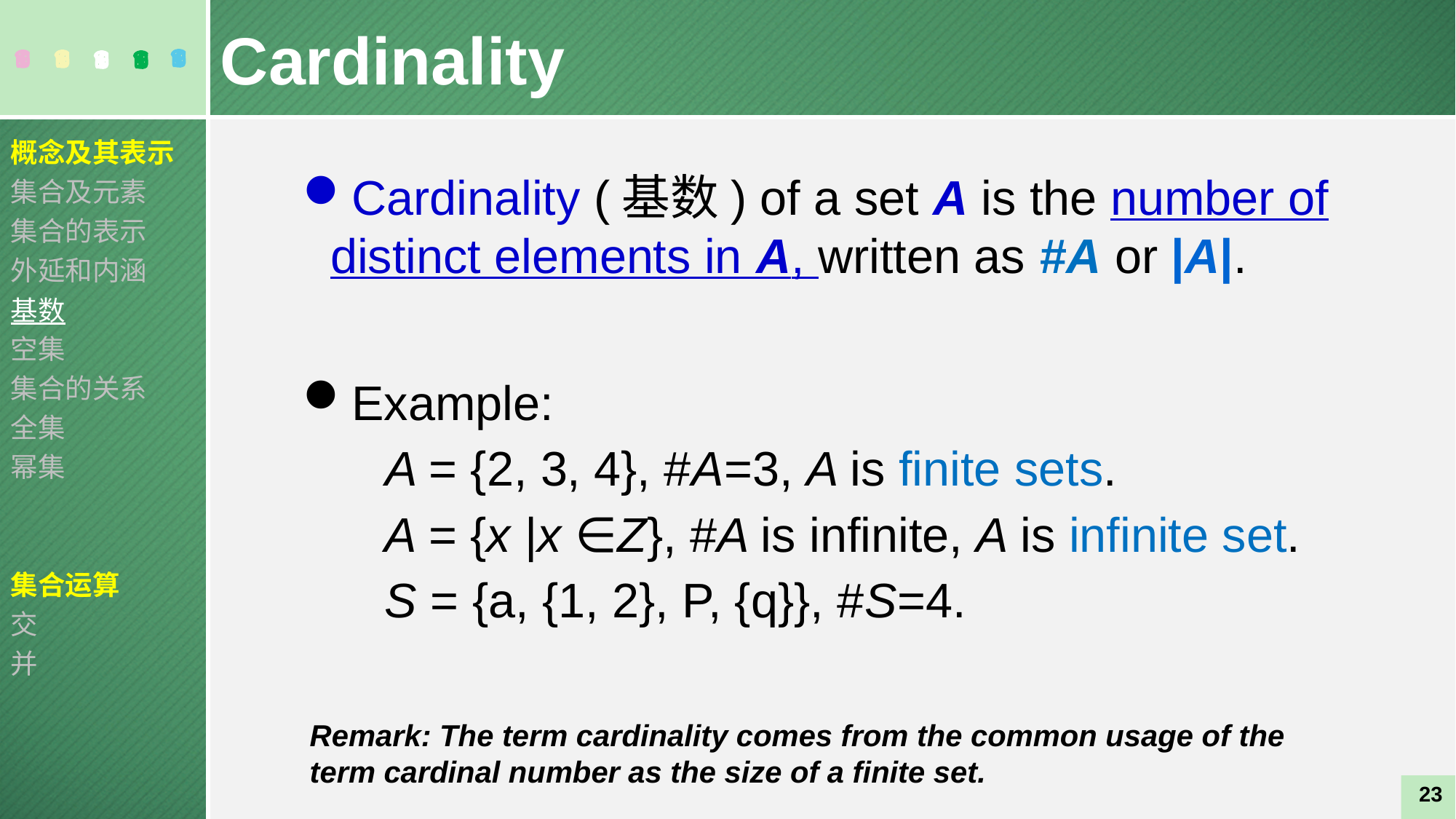

Cardinality

概念及其表示
集合及元素
集合的表示
外延和内涵
基数
空集
集合的关系
全集
幂集

集合运算
交
并

Cardinality (基数) of a set A is the number of distinct elements in A, written as #A or |A|.

Example:
	A = {2, 3, 4}, #A=3, A is finite sets.
  A = {x |x ∈Z}, #A is infinite, A is infinite set.
  S = {a, {1, 2}, P, {q}}, #S=4.

Remark: The term cardinality comes from the common usage of the term cardinal number as the size of a finite set.
23